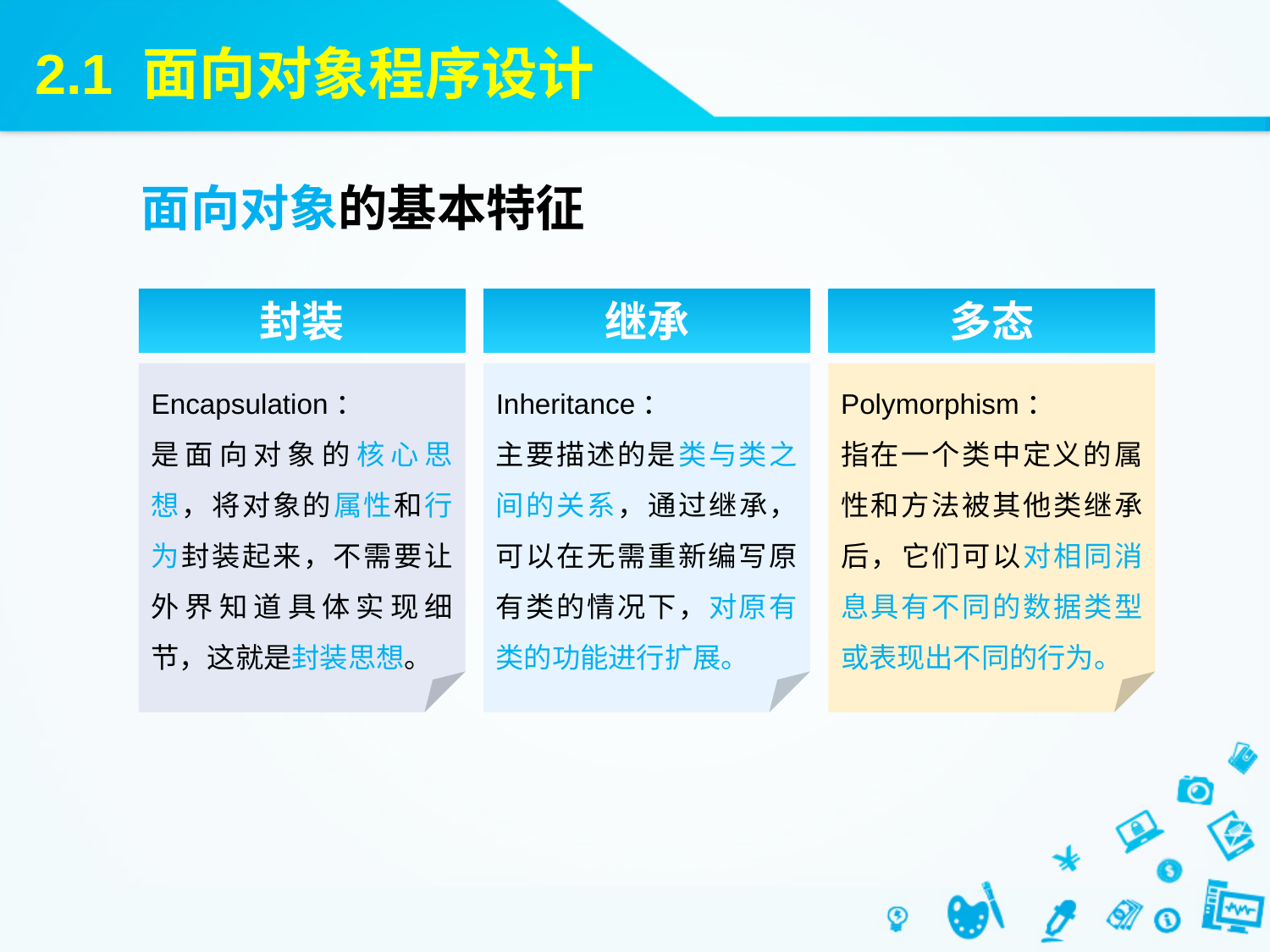

2.1 面向对象程序设计
面向对象的基本特征
封装
继承
多态
Encapsulation：
是面向对象的核心思想，将对象的属性和行为封装起来，不需要让外界知道具体实现细节，这就是封装思想。
Inheritance：
主要描述的是类与类之间的关系，通过继承，可以在无需重新编写原有类的情况下，对原有类的功能进行扩展。
Polymorphism：
指在一个类中定义的属性和方法被其他类继承后，它们可以对相同消息具有不同的数据类型或表现出不同的行为。